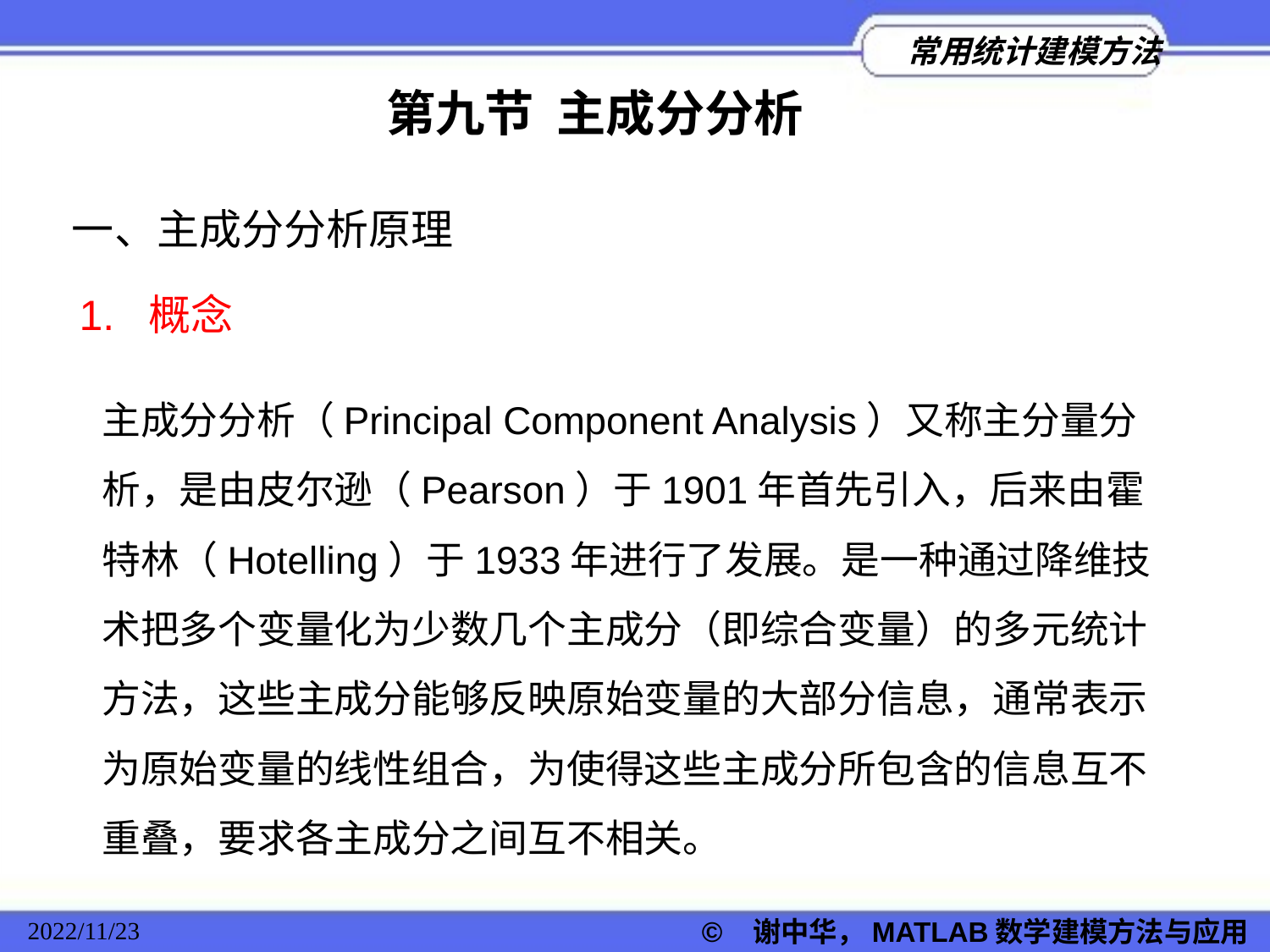

第九节  主成分分析
一、主成分分析原理
1.  概念
主成分分析（Principal Component Analysis）又称主分量分析，是由皮尔逊（Pearson）于1901年首先引入，后来由霍特林（Hotelling）于1933年进行了发展。是一种通过降维技术把多个变量化为少数几个主成分（即综合变量）的多元统计方法，这些主成分能够反映原始变量的大部分信息，通常表示为原始变量的线性组合，为使得这些主成分所包含的信息互不重叠，要求各主成分之间互不相关。
©   谢中华，MATLAB数学建模方法与应用
2022/11/23